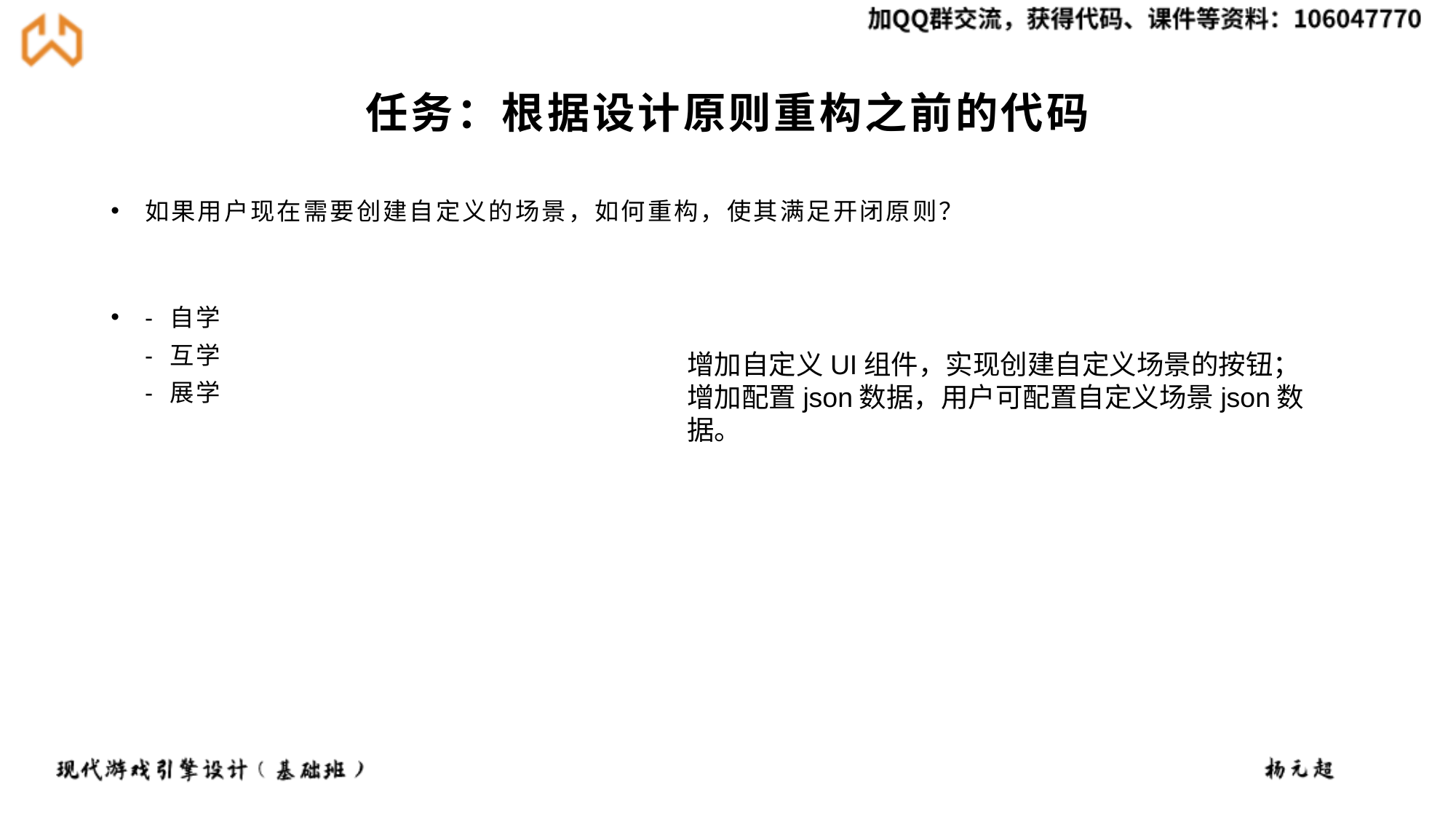

# 任务：根据设计原则重构之前的代码
如果用户现在需要创建自定义的场景，如何重构，使其满足开闭原则？

- 自学
- 互学
- 展学

增加自定义UI组件，实现创建自定义场景的按钮；
增加配置json数据，用户可配置自定义场景json数据。